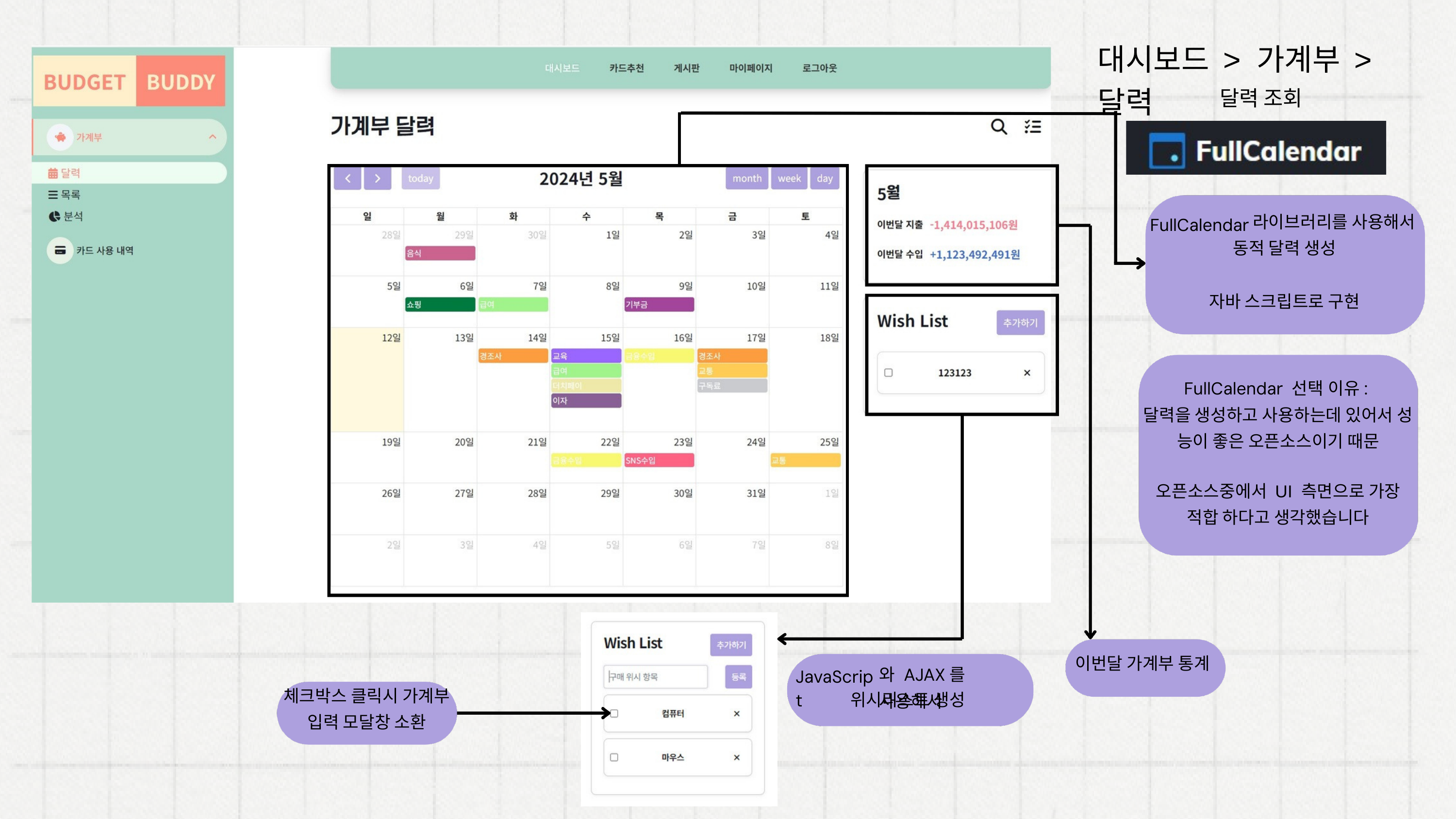

대시보드 > 가계부 > 달력

달력 조회

라이브러리를 사용해서
FullCalendar
동적 달력 생성

자바 스크립트로 구현
FullCalendar 선택 이유:
달력을 생성하고 사용하는데 있어서 성 능이 좋은 오픈소스이기 때문

오픈소스중에서 UI 측면으로 가장 적합 하다고 생각했습니다

이번달 가계부 통계

와 AJAX를 사용해서
JavaScript

체크박스 클릭시 가계부 입력 모달창 소환
위시리스트 생성